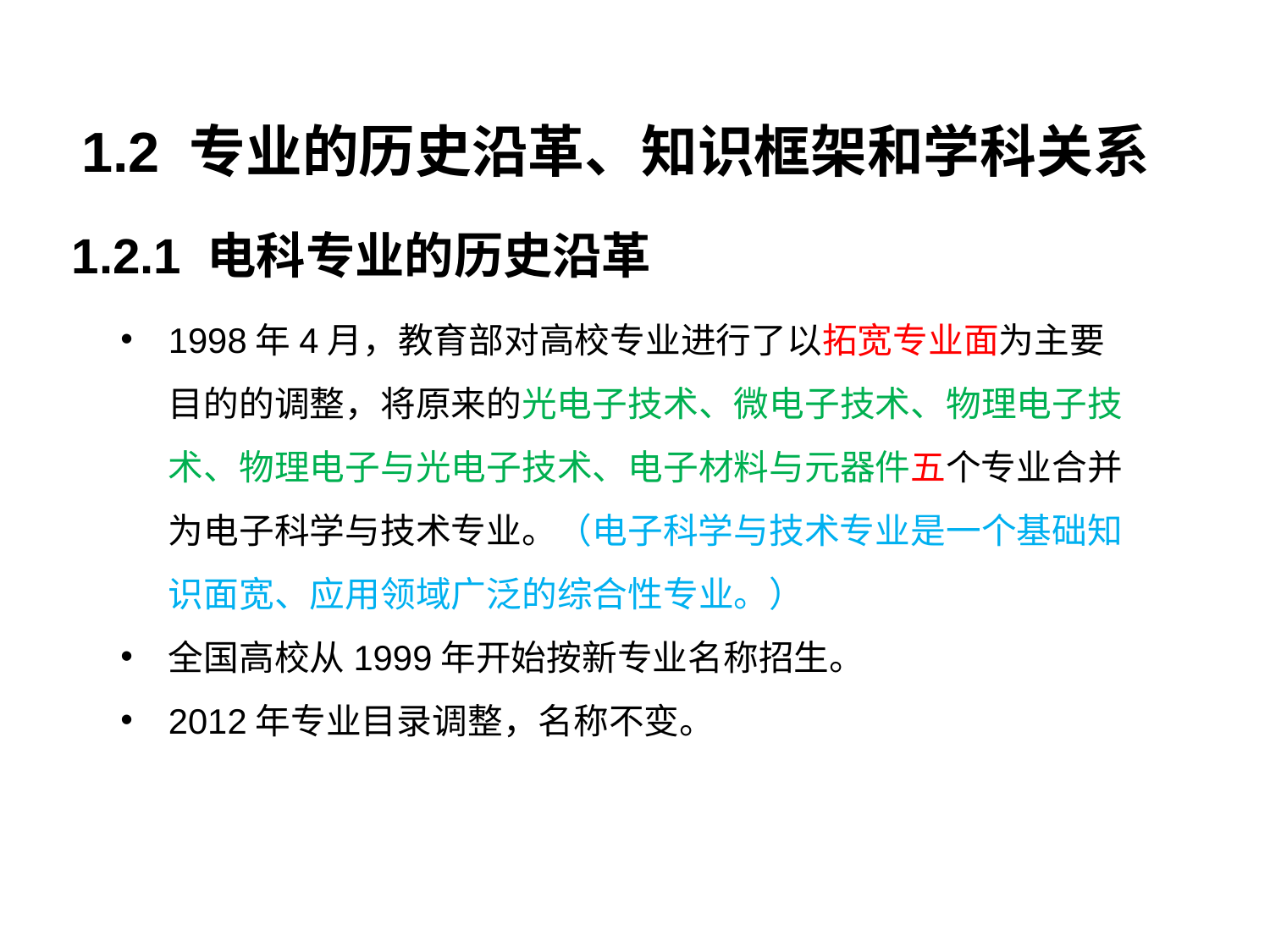

1.2 专业的历史沿革、知识框架和学科关系
1.2.1 电科专业的历史沿革
1998年4月，教育部对高校专业进行了以拓宽专业面为主要目的的调整，将原来的光电子技术、微电子技术、物理电子技术、物理电子与光电子技术、电子材料与元器件五个专业合并为电子科学与技术专业。（电子科学与技术专业是一个基础知识面宽、应用领域广泛的综合性专业。）
全国高校从1999年开始按新专业名称招生。
2012年专业目录调整，名称不变。

8